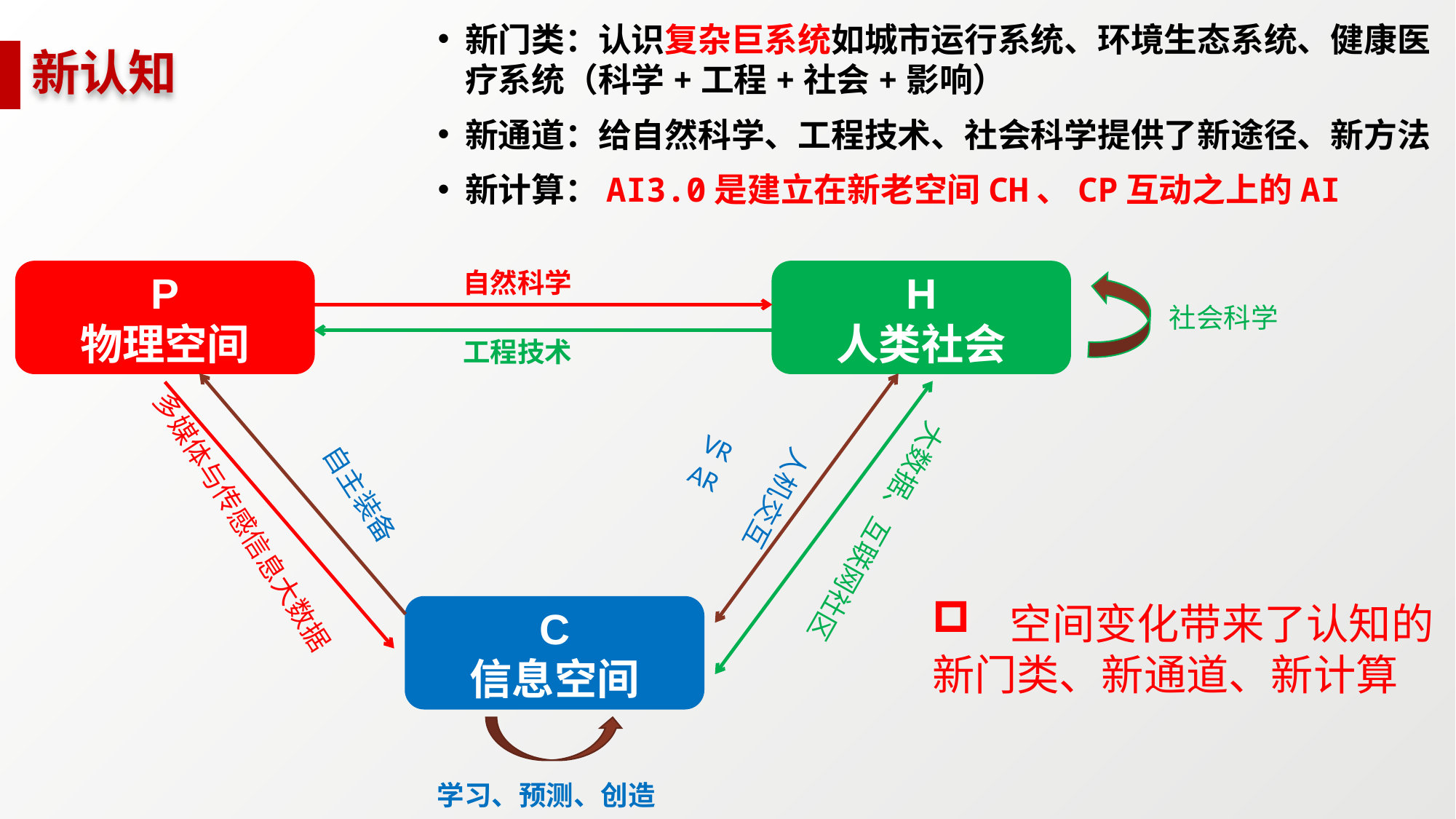

新门类：认识复杂巨系统如城市运行系统、环境生态系统、健康医疗系统（科学+工程+社会+影响）
新通道：给自然科学、工程技术、社会科学提供了新途径、新方法
新计算：AI3.0是建立在新老空间CH、CP互动之上的AI
# 新认知
自然科学
P
物理空间
H
人类社会

社会科学
工程技术
多媒体与传感信息大数据
大数据、互联网社区
VR
AR
人机交互
自主装备
   空间变化带来了认知的新门类、新通道、新计算
C
信息空间

学习、预测、创造